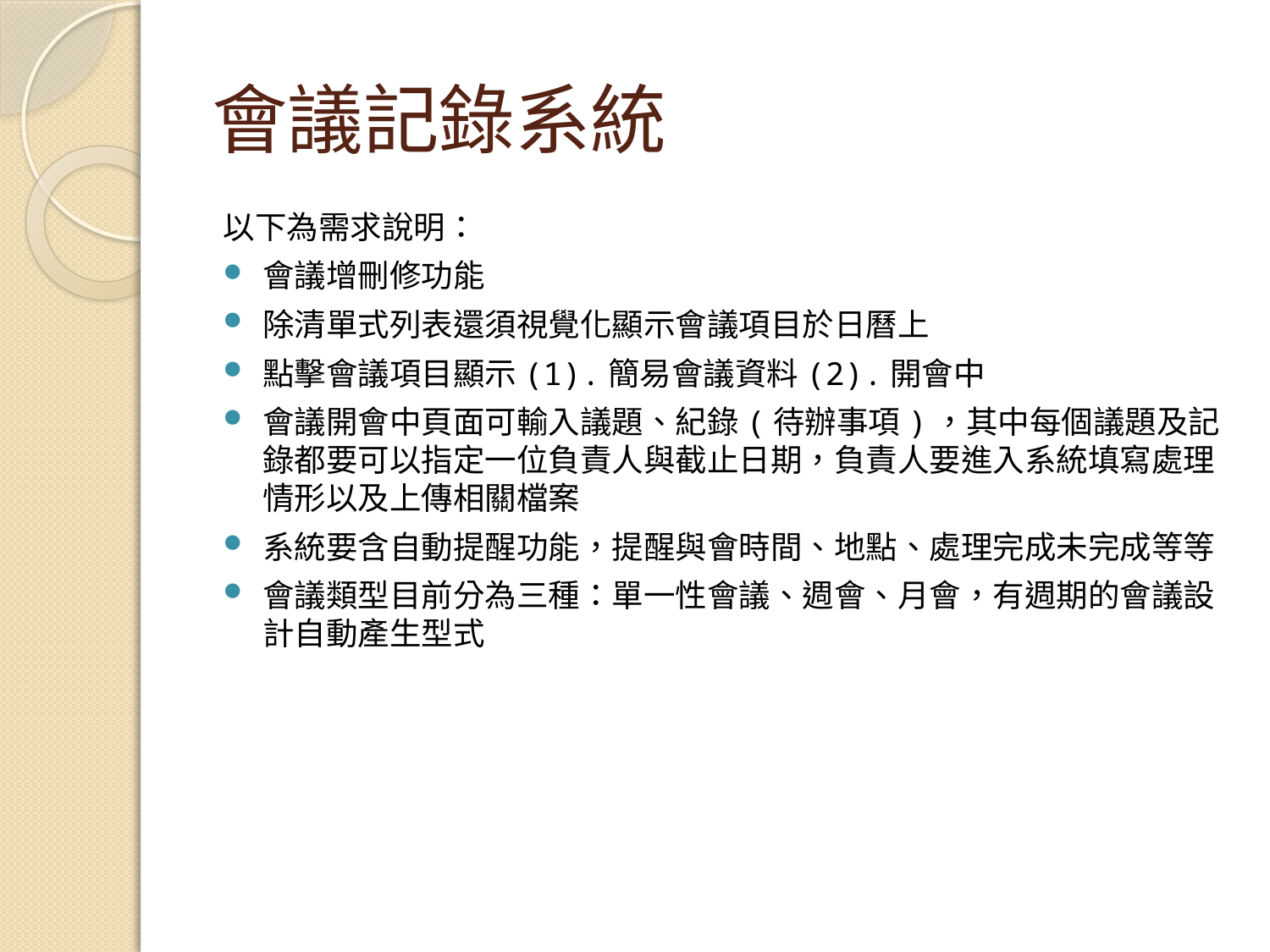

# 會議記錄系統
以下為需求說明：
會議增刪修功能
除清單式列表還須視覺化顯示會議項目於日曆上
點擊會議項目顯示(1).簡易會議資料(2).開會中
會議開會中頁面可輸入議題、紀錄(待辦事項)，其中每個議題及記錄都要可以指定一位負責人與截止日期，負責人要進入系統填寫處理情形以及上傳相關檔案
系統要含自動提醒功能，提醒與會時間、地點、處理完成未完成等等
會議類型目前分為三種：單一性會議、週會、月會，有週期的會議設計自動產生型式